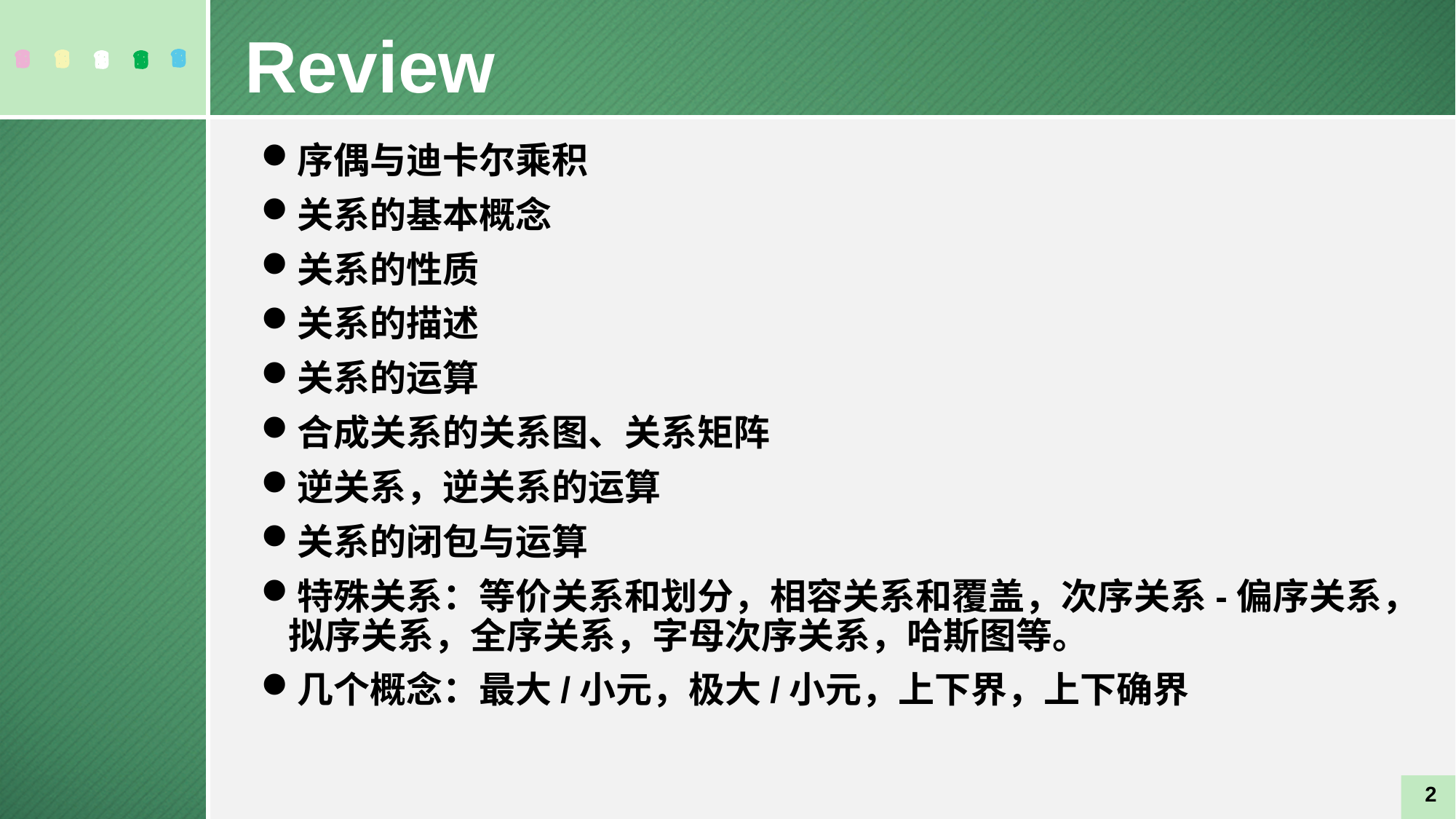

Review

序偶与迪卡尔乘积
关系的基本概念
关系的性质
关系的描述
关系的运算
合成关系的关系图、关系矩阵
逆关系，逆关系的运算
关系的闭包与运算
特殊关系：等价关系和划分，相容关系和覆盖，次序关系-偏序关系，拟序关系，全序关系，字母次序关系，哈斯图等。
几个概念：最大/小元，极大/小元，上下界，上下确界
2